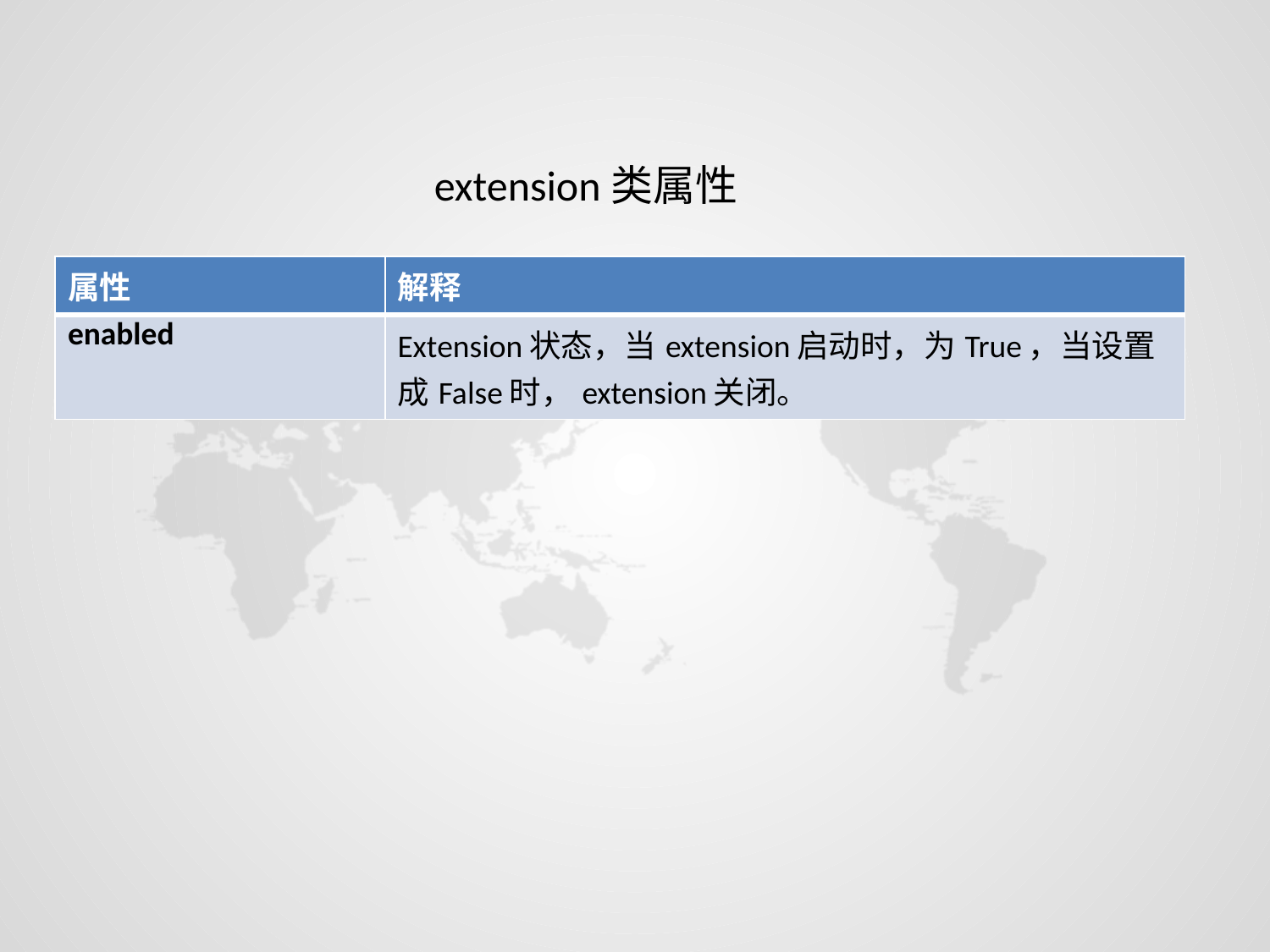

extension类属性
| 属性 | 解释 |
| --- | --- |
| enabled | Extension状态，当extension启动时，为True，当设置成False时，extension关闭。 |